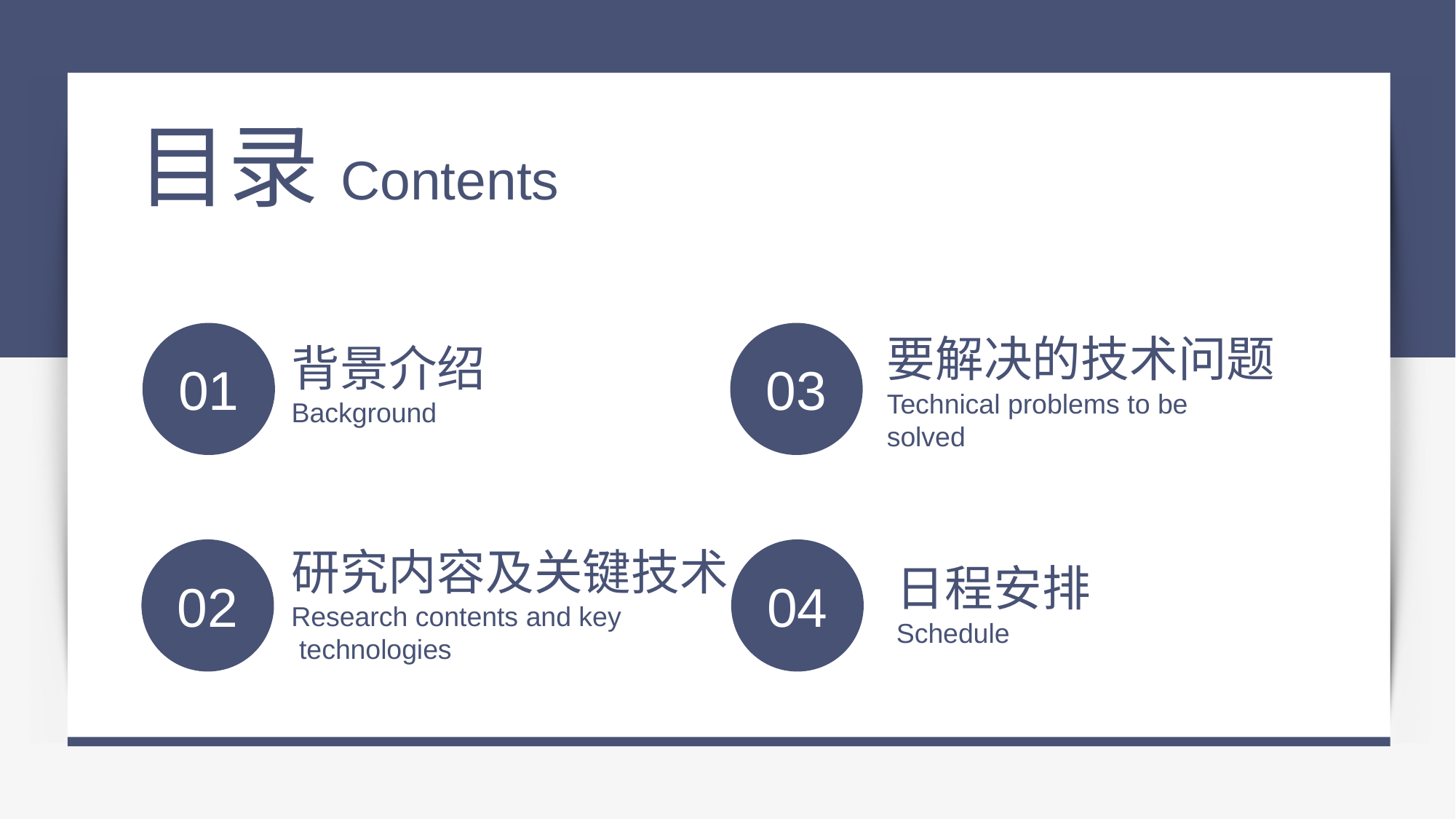

目录Contents

要解决的技术问题
Technical problems to be
solved
背景介绍
Background

01
03
研究内容及关键技术
Research contents and key
 technologies

日程安排
Schedule
02
04